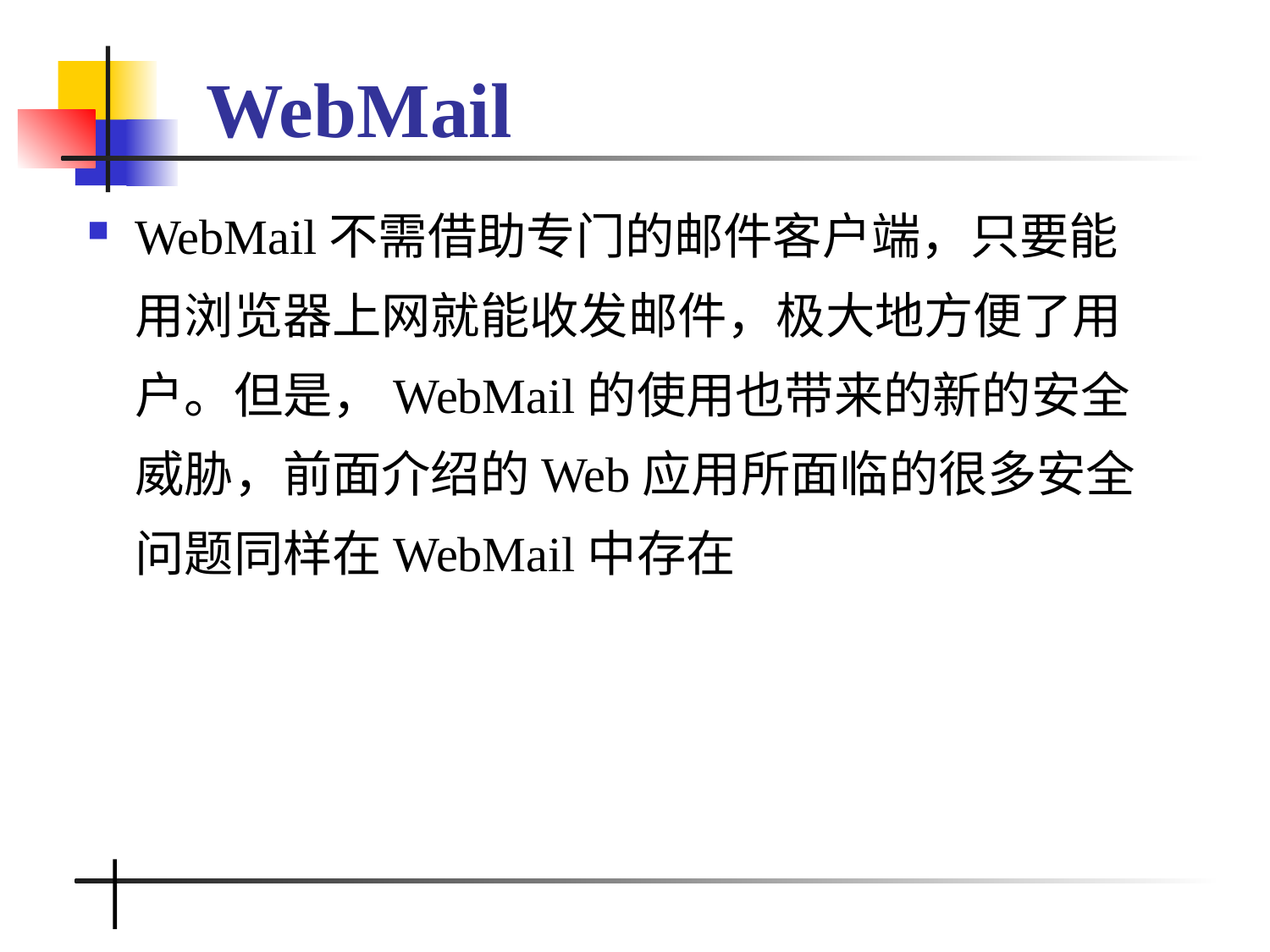

# WebMail
WebMail不需借助专门的邮件客户端，只要能用浏览器上网就能收发邮件，极大地方便了用户。但是，WebMail的使用也带来的新的安全威胁，前面介绍的Web应用所面临的很多安全问题同样在WebMail中存在